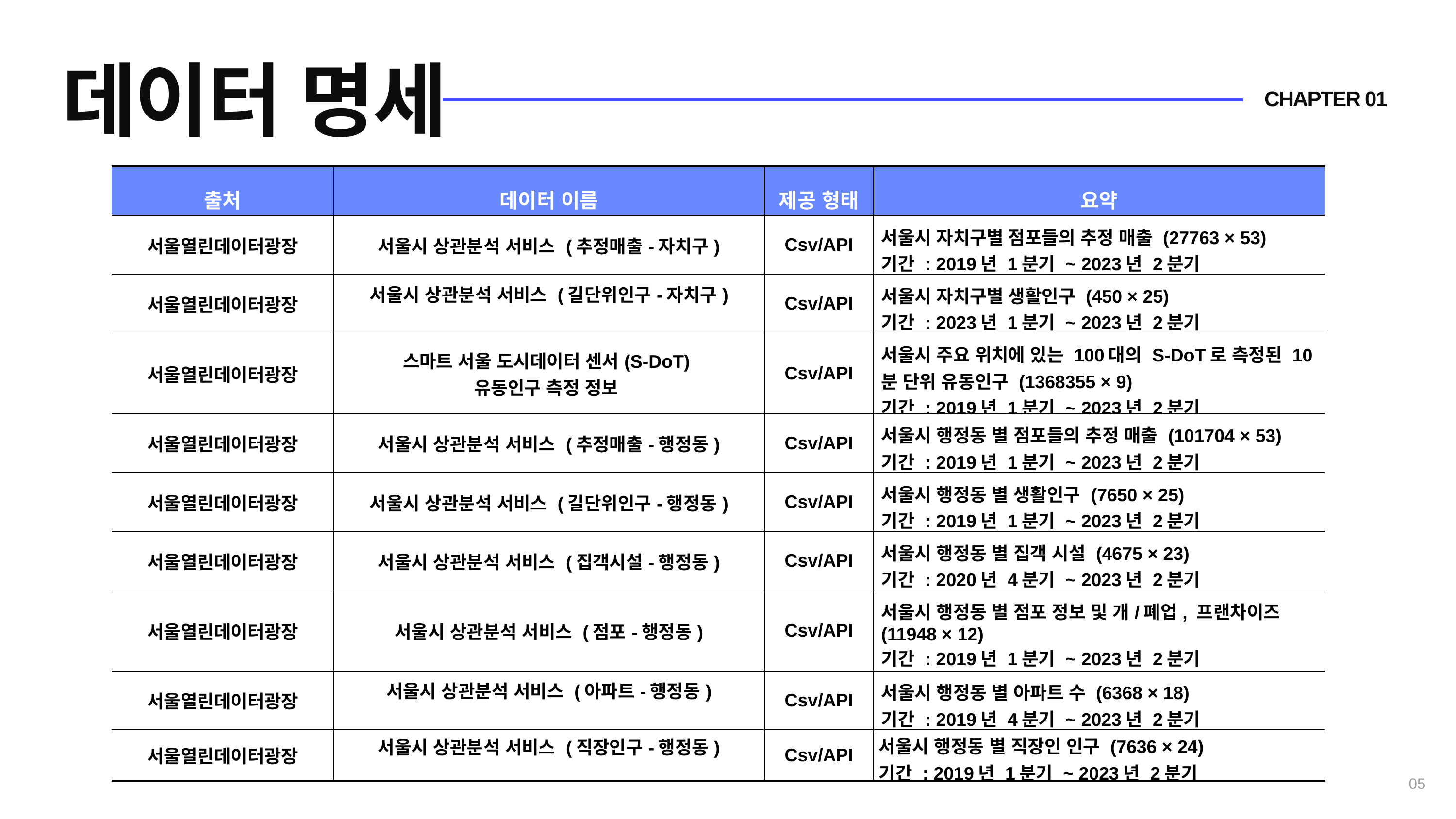

데이터 명세
CHAPTER 01
| 출처 | 데이터 이름 | 제공 형태 | 요약 |
| --- | --- | --- | --- |
| 서울열린데이터광장 | 서울시 상관분석 서비스 (추정매출-자치구) | Csv/API | 서울시 자치구별 점포들의 추정 매출 (27763 × 53) 기간 : 2019년 1분기 ~ 2023년 2분기 |
| 서울열린데이터광장 | 서울시 상관분석 서비스 (길단위인구-자치구) | Csv/API | 서울시 자치구별 생활인구 (450 × 25) 기간 : 2023년 1분기 ~ 2023년 2분기 |
| 서울열린데이터광장 | 스마트 서울 도시데이터 센서(S-DoT) 유동인구 측정 정보 | Csv/API | 서울시 주요 위치에 있는 100대의 S-DoT로 측정된 10분 단위 유동인구 (1368355 × 9) 기간 : 2019년 1분기 ~ 2023년 2분기 |
| 서울열린데이터광장 | 서울시 상관분석 서비스 (추정매출-행정동) | Csv/API | 서울시 행정동 별 점포들의 추정 매출 (101704 × 53) 기간 : 2019년 1분기 ~ 2023년 2분기 |
| 서울열린데이터광장 | 서울시 상관분석 서비스 (길단위인구-행정동) | Csv/API | 서울시 행정동 별 생활인구 (7650 × 25) 기간 : 2019년 1분기 ~ 2023년 2분기 |
| 서울열린데이터광장 | 서울시 상관분석 서비스 (집객시설-행정동) | Csv/API | 서울시 행정동 별 집객 시설 (4675 × 23) 기간 : 2020년 4분기 ~ 2023년 2분기 |
| 서울열린데이터광장 | 서울시 상관분석 서비스 (점포-행정동) | Csv/API | 서울시 행정동 별 점포 정보 및 개/폐업, 프랜차이즈 (11948 × 12) 기간 : 2019년 1분기 ~ 2023년 2분기 |
| 서울열린데이터광장 | 서울시 상관분석 서비스 (아파트-행정동) | Csv/API | 서울시 행정동 별 아파트 수 (6368 × 18) 기간 : 2019년 4분기 ~ 2023년 2분기 |
| 서울열린데이터광장 | 서울시 상관분석 서비스 (직장인구-행정동) | Csv/API | 서울시 행정동 별 직장인 인구 (7636 × 24) 기간 : 2019년 1분기 ~ 2023년 2분기 |
05